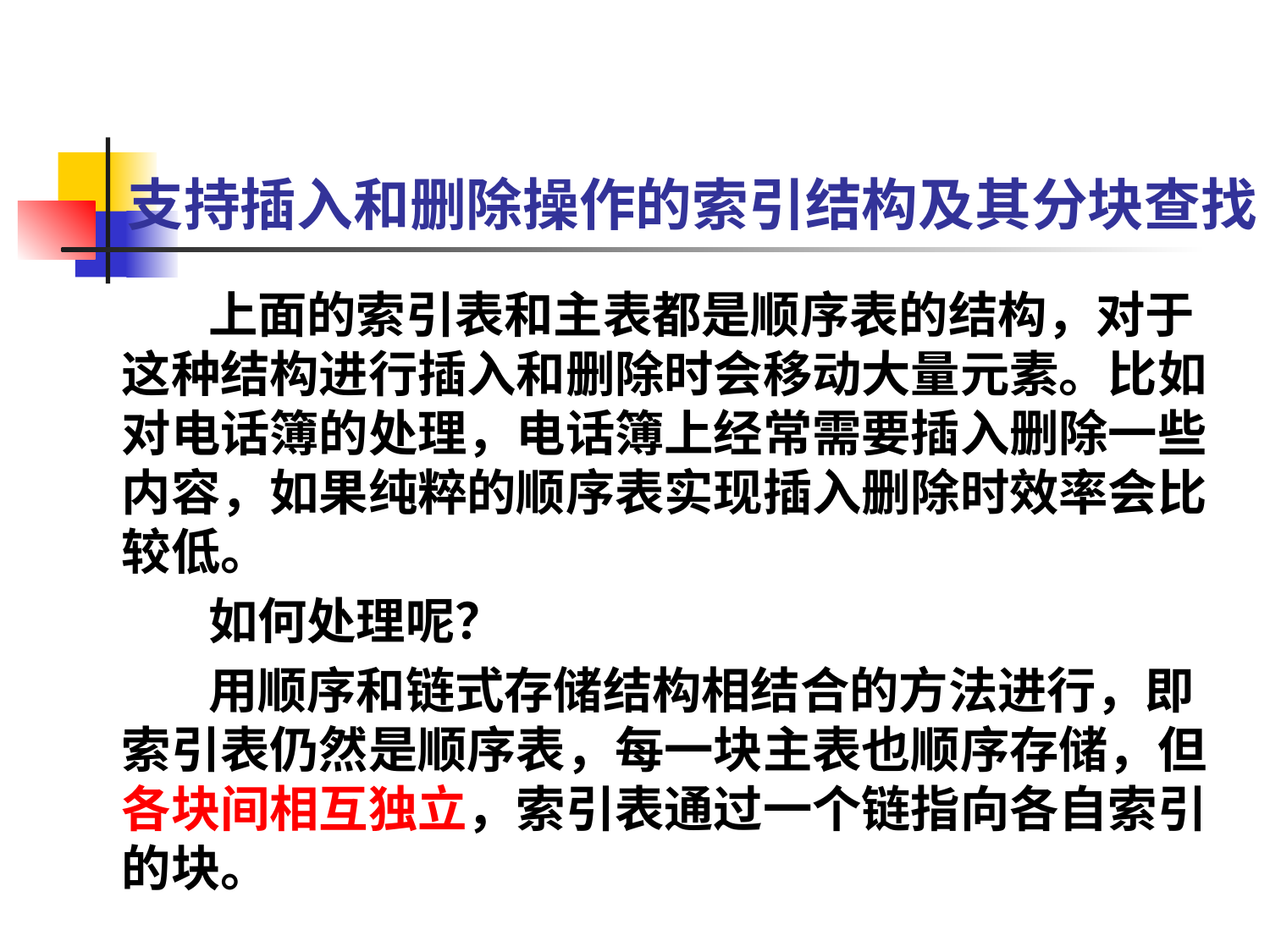

支持插入和删除操作的索引结构及其分块查找
上面的索引表和主表都是顺序表的结构，对于这种结构进行插入和删除时会移动大量元素。比如对电话簿的处理，电话簿上经常需要插入删除一些内容，如果纯粹的顺序表实现插入删除时效率会比较低。
如何处理呢？
用顺序和链式存储结构相结合的方法进行，即索引表仍然是顺序表，每一块主表也顺序存储，但各块间相互独立，索引表通过一个链指向各自索引的块。
34